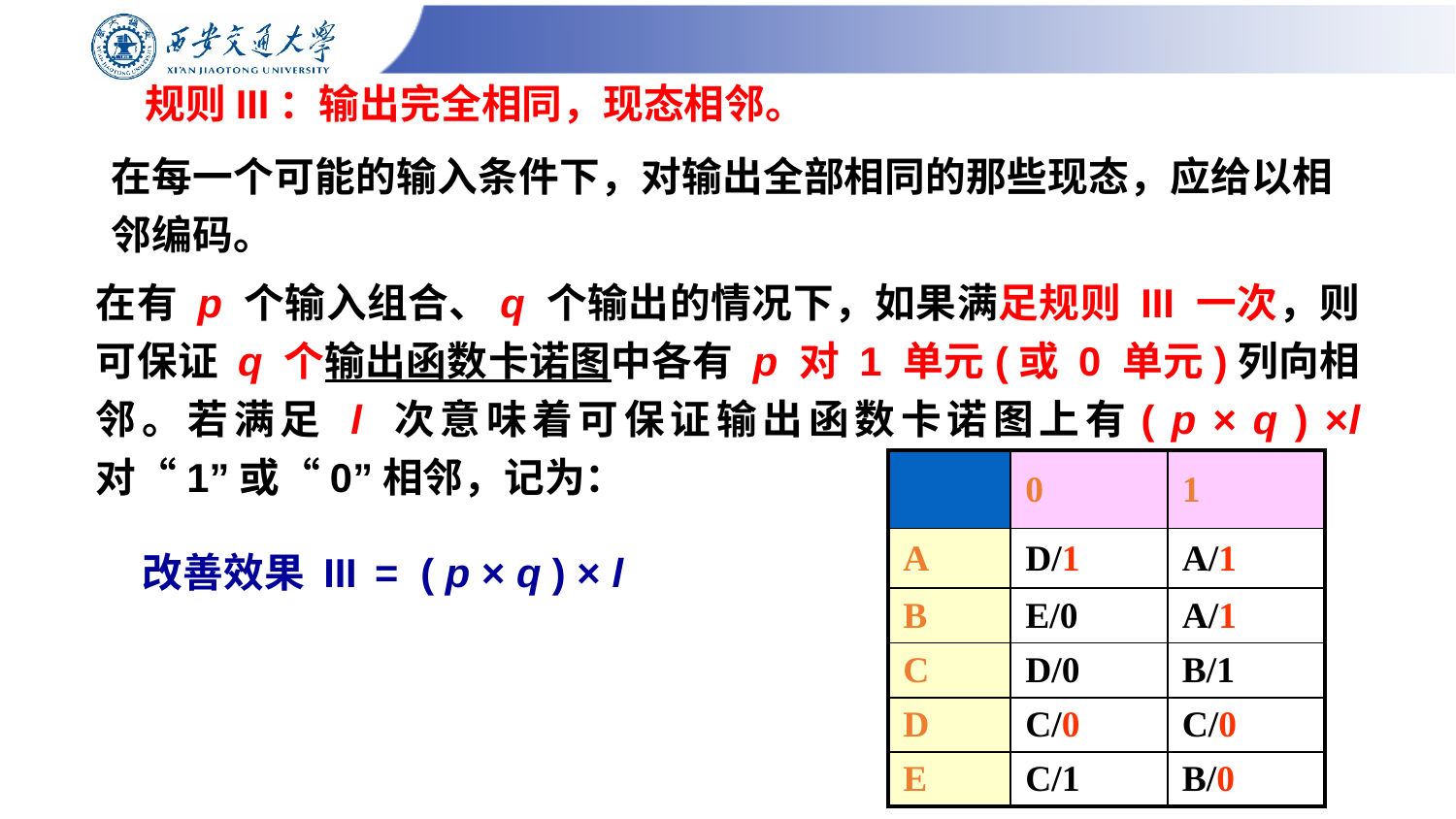

# 规则III：输出完全相同，现态相邻。
在每一个可能的输入条件下，对输出全部相同的那些现态，应给以相邻编码。
在有 p 个输入组合、q 个输出的情况下，如果满足规则 III 一次，则可保证 q 个输出函数卡诺图中各有 p 对 1 单元(或 0 单元)列向相邻。若满足 l 次意味着可保证输出函数卡诺图上有( p × q ) ×l 对“1”或“0”相邻，记为：
    改善效果 III  =  ( p × q ) × l
|  | 0 | 1 |
| --- | --- | --- |
| A | D/1 | A/1 |
| B | E/0 | A/1 |
| C | D/0 | B/1 |
| D | C/0 | C/0 |
| E | C/1 | B/0 |